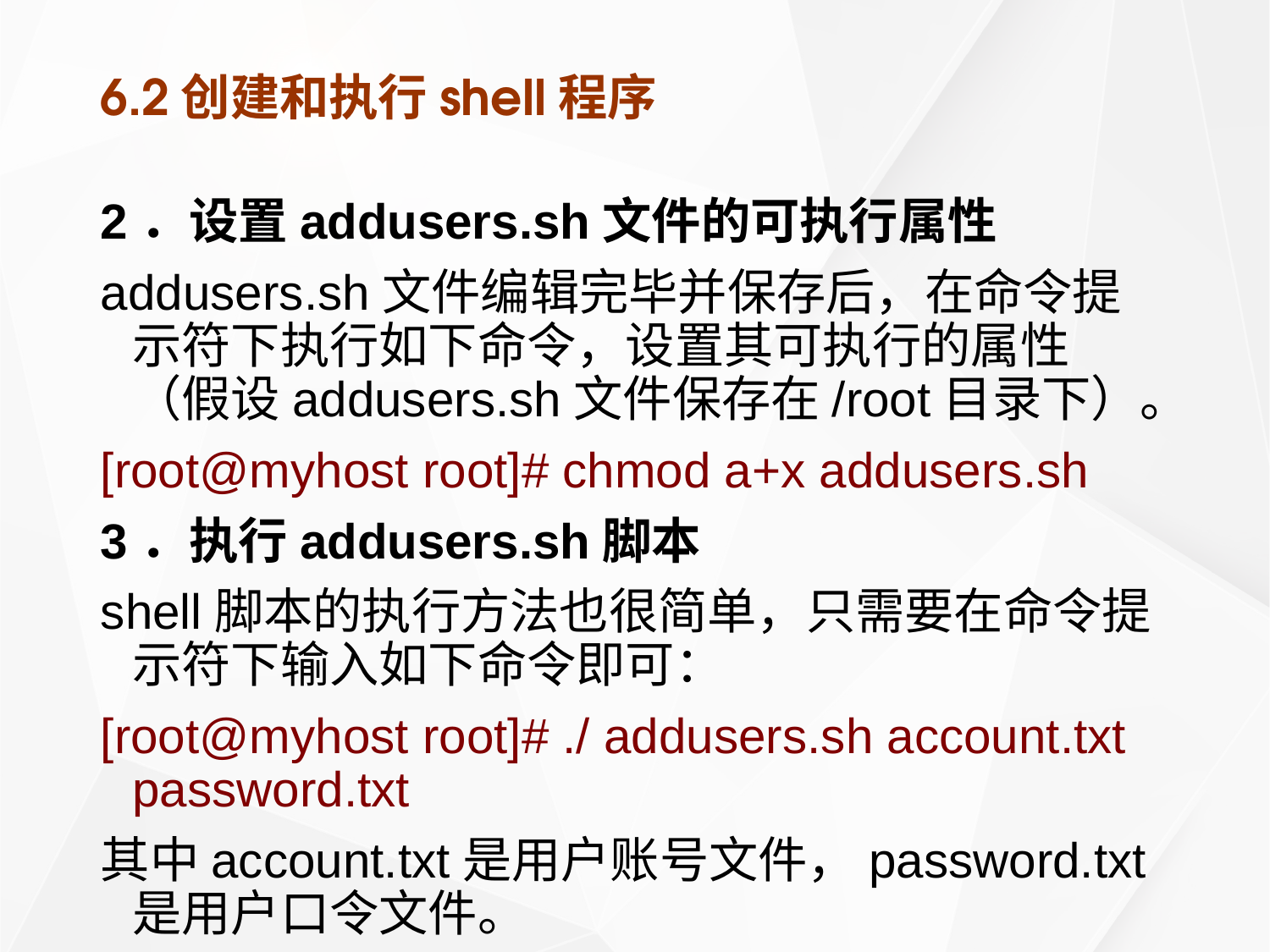

# 6.2创建和执行shell程序
2．设置addusers.sh文件的可执行属性
addusers.sh文件编辑完毕并保存后，在命令提示符下执行如下命令，设置其可执行的属性（假设addusers.sh文件保存在/root目录下）。
[root@myhost root]# chmod a+x addusers.sh
3．执行addusers.sh脚本
shell脚本的执行方法也很简单，只需要在命令提示符下输入如下命令即可：
[root@myhost root]# ./ addusers.sh account.txt password.txt
其中account.txt是用户账号文件，password.txt是用户口令文件。